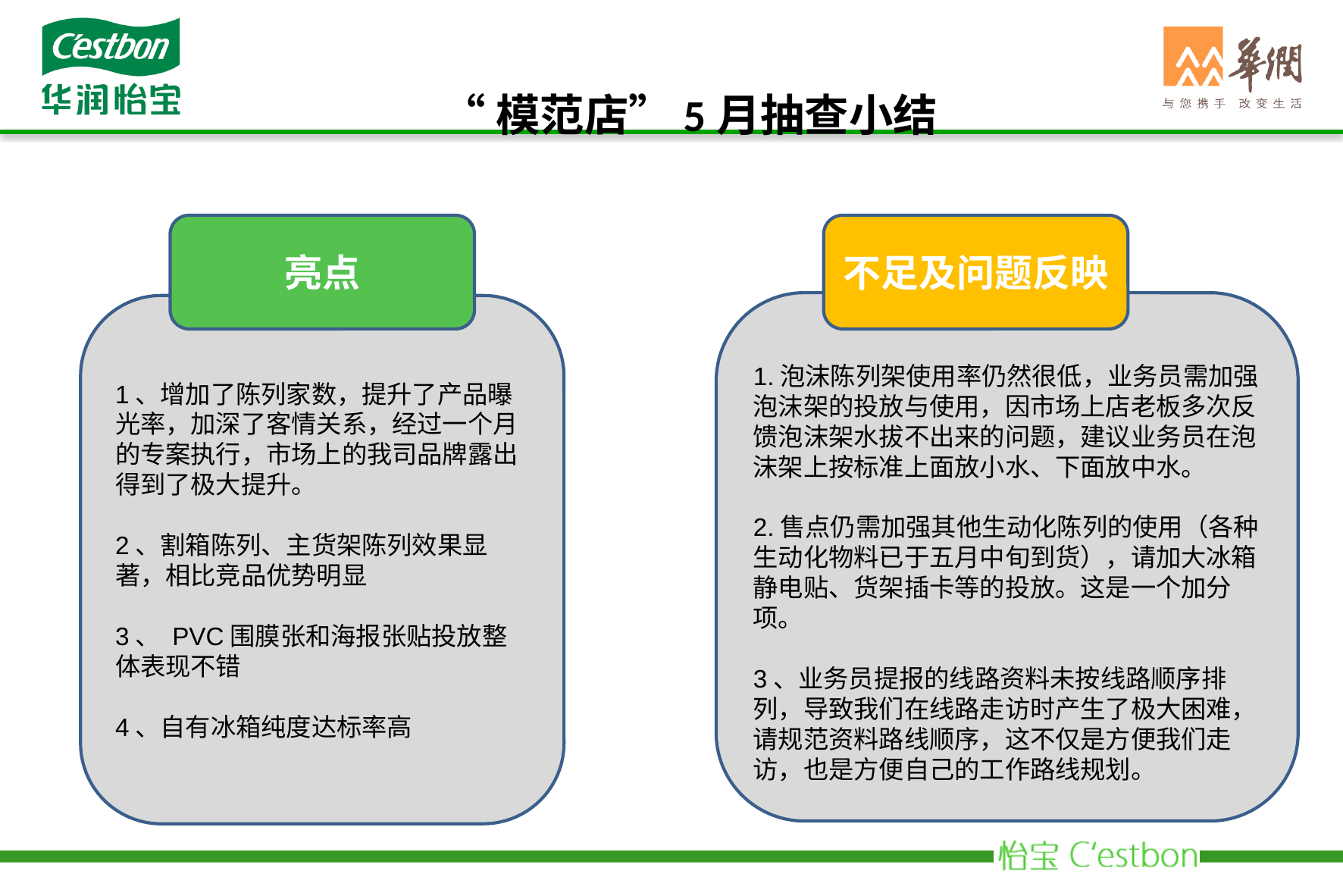

“模范店”5月抽查小结
亮点
不足及问题反映

1.泡沫陈列架使用率仍然很低，业务员需加强泡沫架的投放与使用，因市场上店老板多次反馈泡沫架水拔不出来的问题，建议业务员在泡沫架上按标准上面放小水、下面放中水。

2.售点仍需加强其他生动化陈列的使用（各种生动化物料已于五月中旬到货），请加大冰箱静电贴、货架插卡等的投放。这是一个加分项。

3、业务员提报的线路资料未按线路顺序排列，导致我们在线路走访时产生了极大困难，请规范资料路线顺序，这不仅是方便我们走访，也是方便自己的工作路线规划。
1、增加了陈列家数，提升了产品曝光率，加深了客情关系，经过一个月的专案执行，市场上的我司品牌露出得到了极大提升。

2、割箱陈列、主货架陈列效果显著，相比竞品优势明显

3、 PVC围膜张和海报张贴投放整体表现不错

4、自有冰箱纯度达标率高